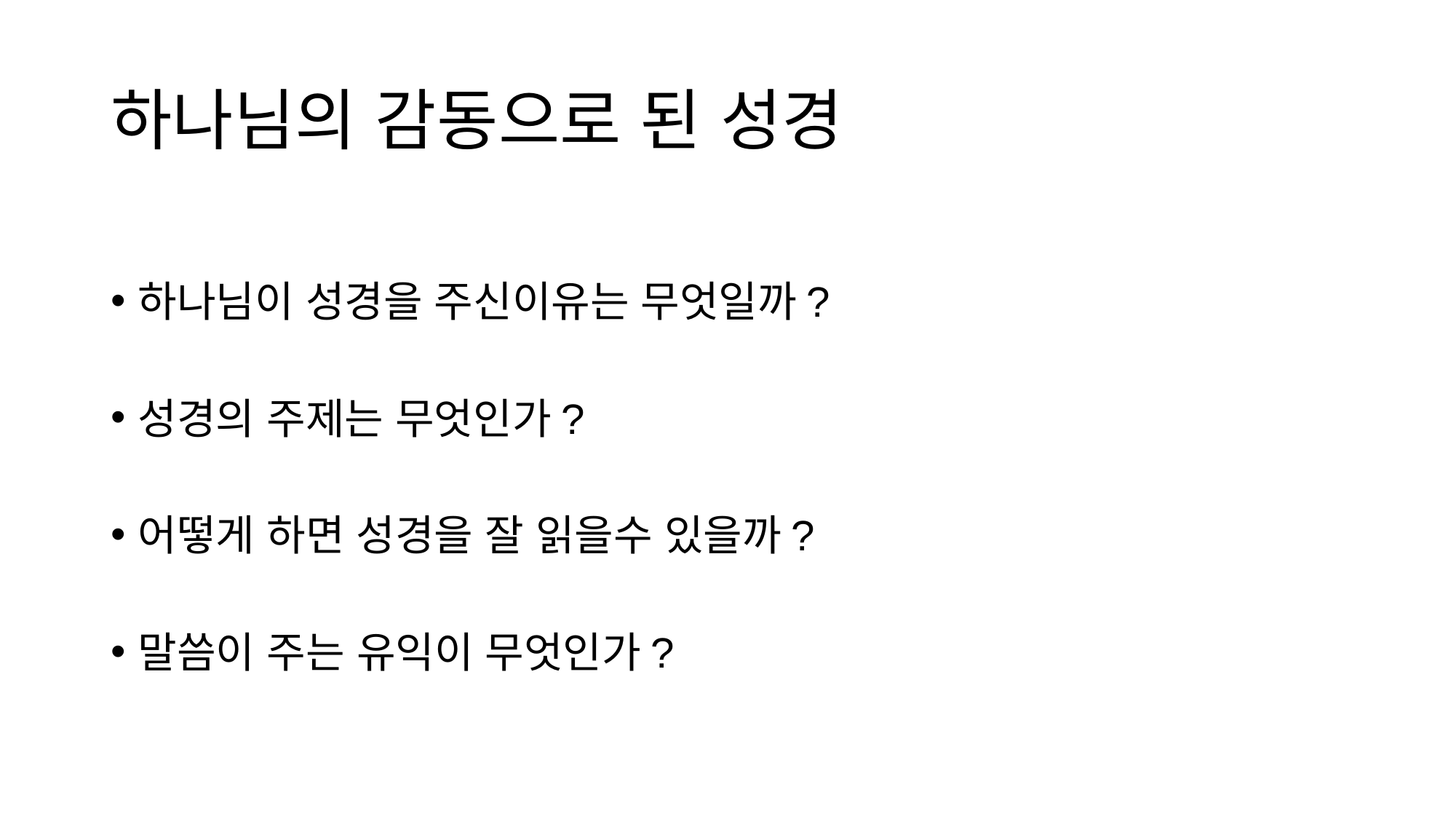

# 하나님의 감동으로 된 성경
하나님이 성경을 주신이유는 무엇일까?
성경의 주제는 무엇인가?
어떻게 하면 성경을 잘 읽을수 있을까?
말씀이 주는 유익이 무엇인가?